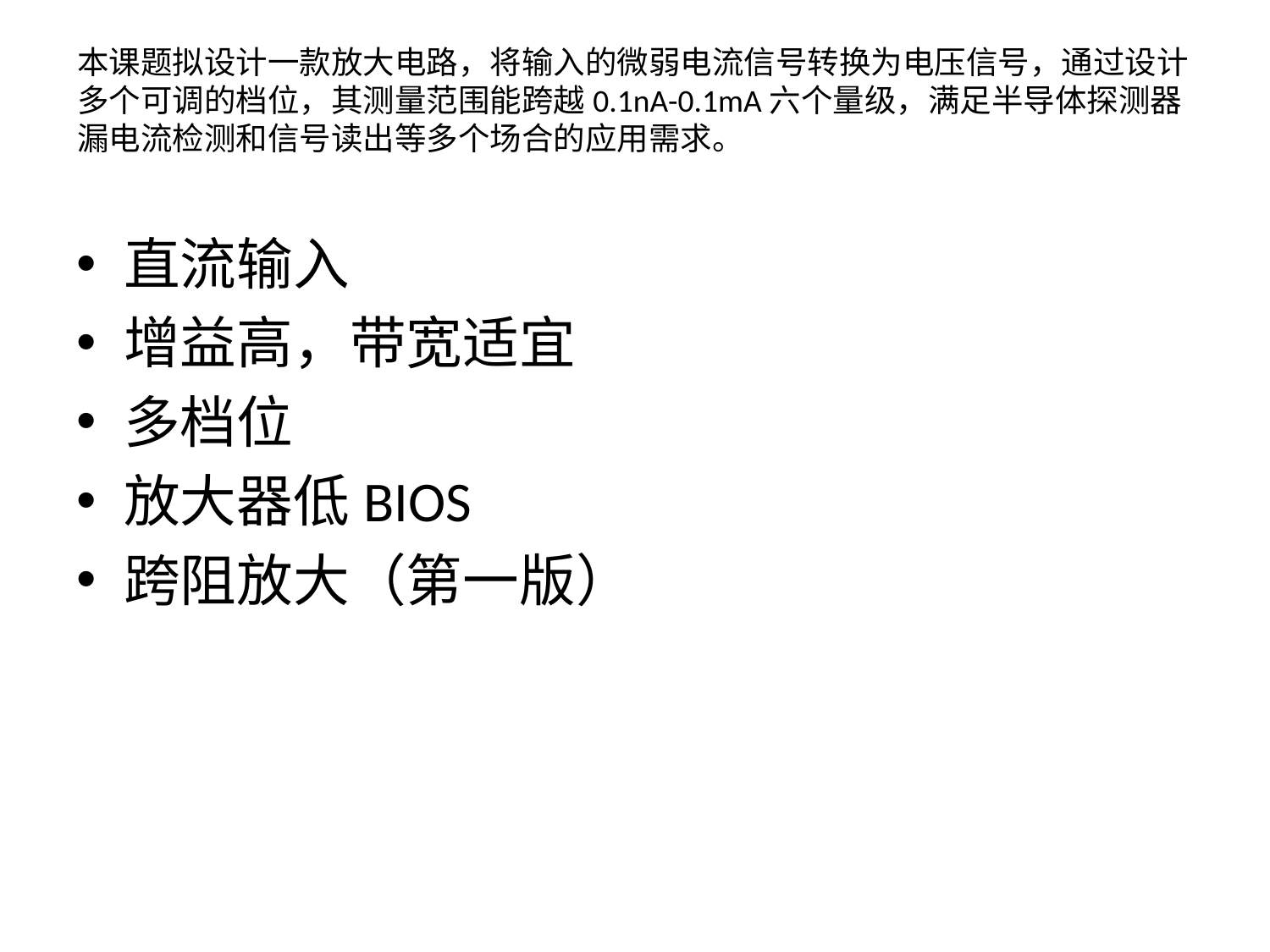

本课题拟设计一款放大电路，将输入的微弱电流信号转换为电压信号，通过设计多个可调的档位，其测量范围能跨越0.1nA-0.1mA六个量级，满足半导体探测器漏电流检测和信号读出等多个场合的应用需求。
直流输入
增益高，带宽适宜
多档位
放大器低BIOS
跨阻放大（第一版）